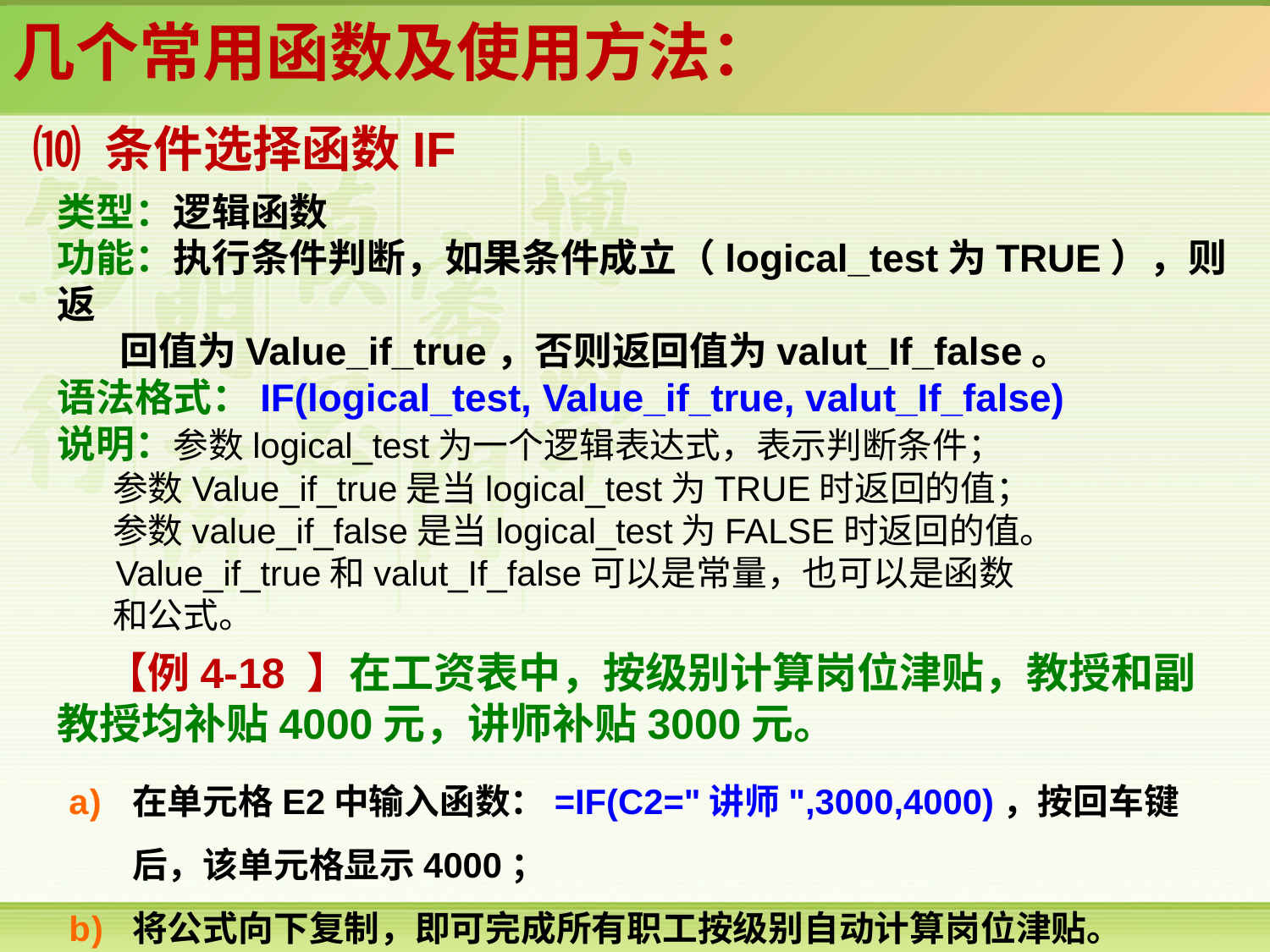

几个常用函数及使用方法：
⑽ 条件选择函数IF
类型：逻辑函数
功能：执行条件判断，如果条件成立（logical_test为TRUE），则返
      回值为Value_if_true，否则返回值为valut_If_false。
语法格式：IF(logical_test, Value_if_true, valut_If_false)
说明：参数logical_test为一个逻辑表达式，表示判断条件；
      参数Value_if_true是当logical_test为TRUE时返回的值；
      参数value_if_false是当logical_test为FALSE时返回的值。
      Value_if_true和valut_If_false可以是常量，也可以是函数
      和公式。
    【例4-18 】在工资表中，按级别计算岗位津贴，教授和副教授均补贴4000元，讲师补贴3000元。
在单元格E2中输入函数：=IF(C2="讲师",3000,4000)，按回车键后，该单元格显示4000；
将公式向下复制，即可完成所有职工按级别自动计算岗位津贴。

84